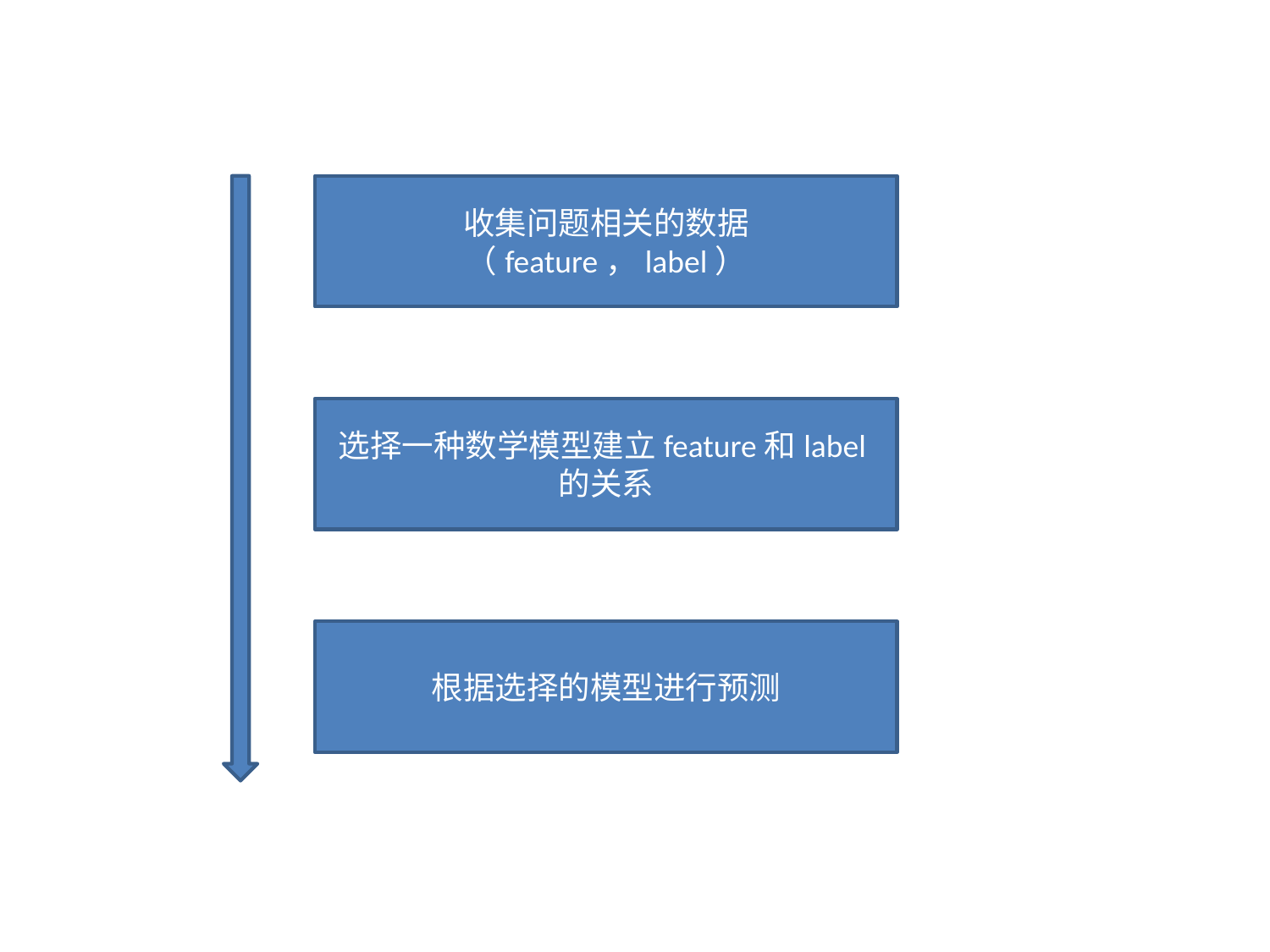

收集问题相关的数据（feature，label）
选择一种数学模型建立feature和label的关系
根据选择的模型进行预测